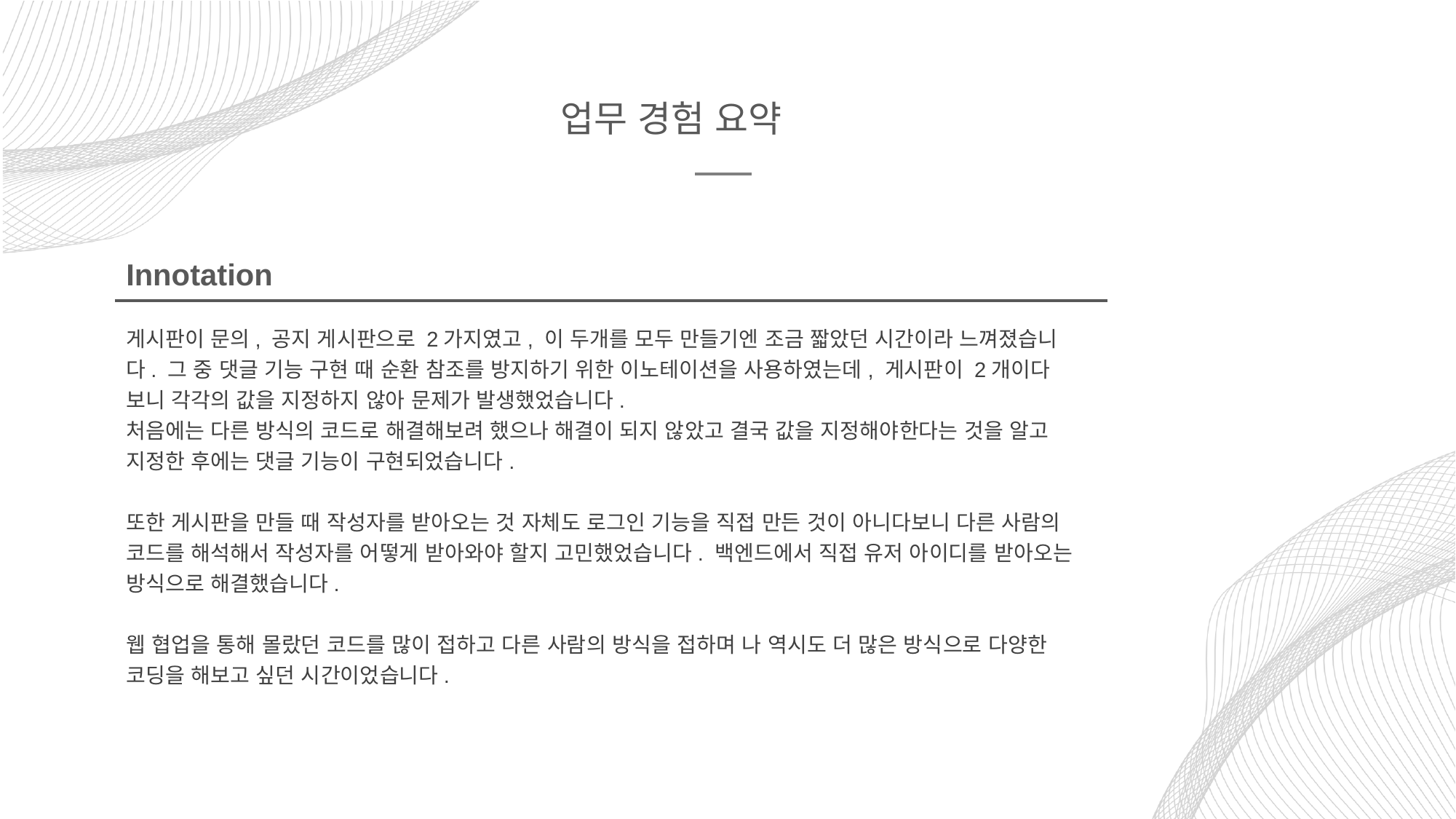

업무 경험 요약
Innotation
게시판이 문의, 공지 게시판으로 2가지였고, 이 두개를 모두 만들기엔 조금 짧았던 시간이라 느껴졌습니다. 그 중 댓글 기능 구현 때 순환 참조를 방지하기 위한 이노테이션을 사용하였는데, 게시판이 2개이다 보니 각각의 값을 지정하지 않아 문제가 발생했었습니다.
처음에는 다른 방식의 코드로 해결해보려 했으나 해결이 되지 않았고 결국 값을 지정해야한다는 것을 알고 지정한 후에는 댓글 기능이 구현되었습니다.

또한 게시판을 만들 때 작성자를 받아오는 것 자체도 로그인 기능을 직접 만든 것이 아니다보니 다른 사람의 코드를 해석해서 작성자를 어떻게 받아와야 할지 고민했었습니다. 백엔드에서 직접 유저 아이디를 받아오는 방식으로 해결했습니다.

웹 협업을 통해 몰랐던 코드를 많이 접하고 다른 사람의 방식을 접하며 나 역시도 더 많은 방식으로 다양한 코딩을 해보고 싶던 시간이었습니다.